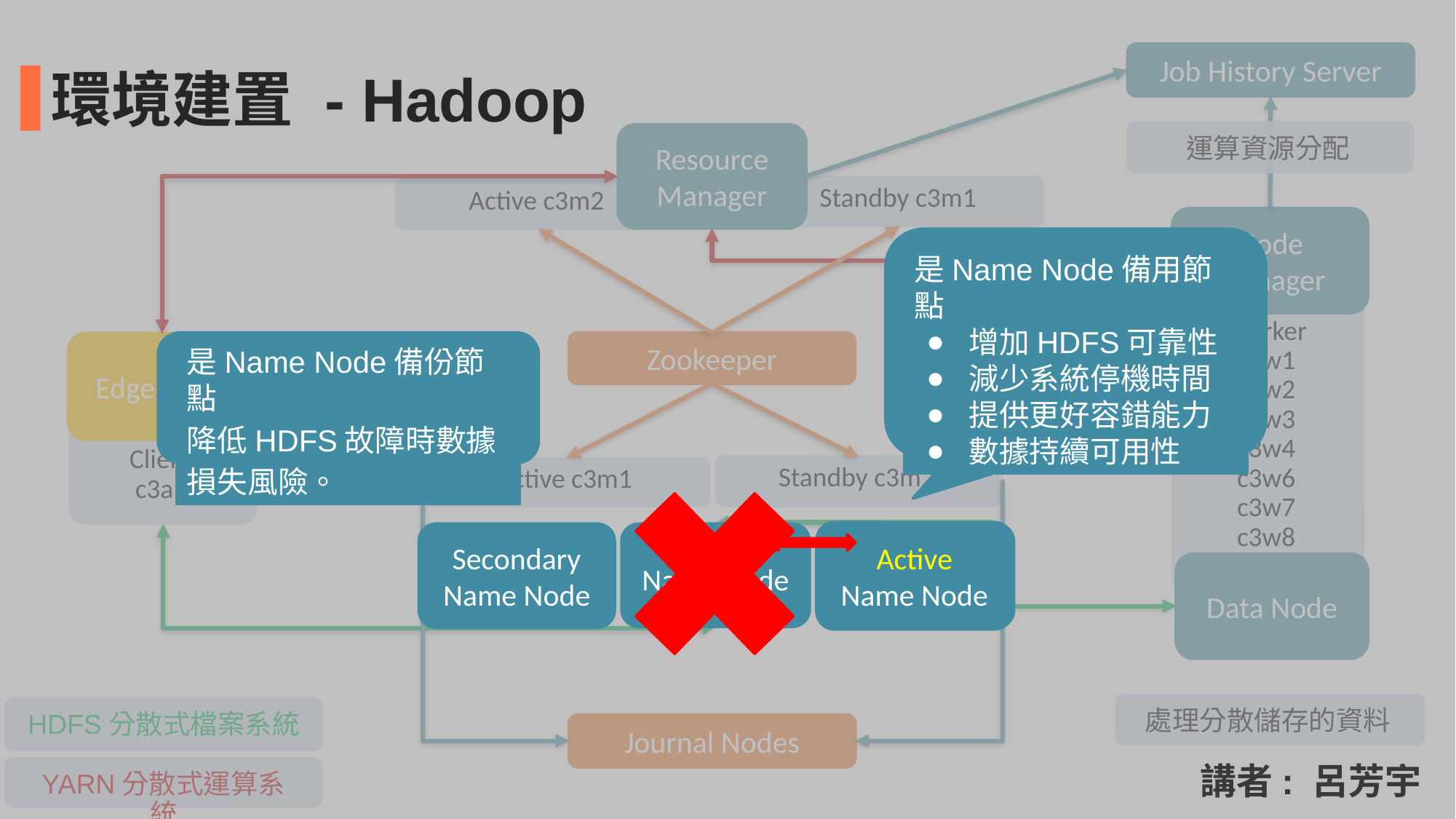

Job History Server
環境建置 - Hadoop

運算資源分配
Resource
Manager

Standby c3m1

Active c3m2
Node
Manager

Worker
c3w1
c3w2
c3w3
c3w4
c3w6
c3w7
c3w8
Data Node

是Name Node備用節點
增加HDFS可靠性
減少系統停機時間
提供更好容錯能力
數據持續可用性

是Name Node備份節點
降低HDFS故障時數據損失風險。
Zookeeper
Edge Node

Client
c3a1

Standby c3m2

Active c3m1
Active
Name Node
Secondary
Name Node
Name Node
Standby
Name Node

處理分散儲存的資料

HDFS分散式檔案系統

YARN分散式運算系統
Journal Nodes
講者: 呂芳宇